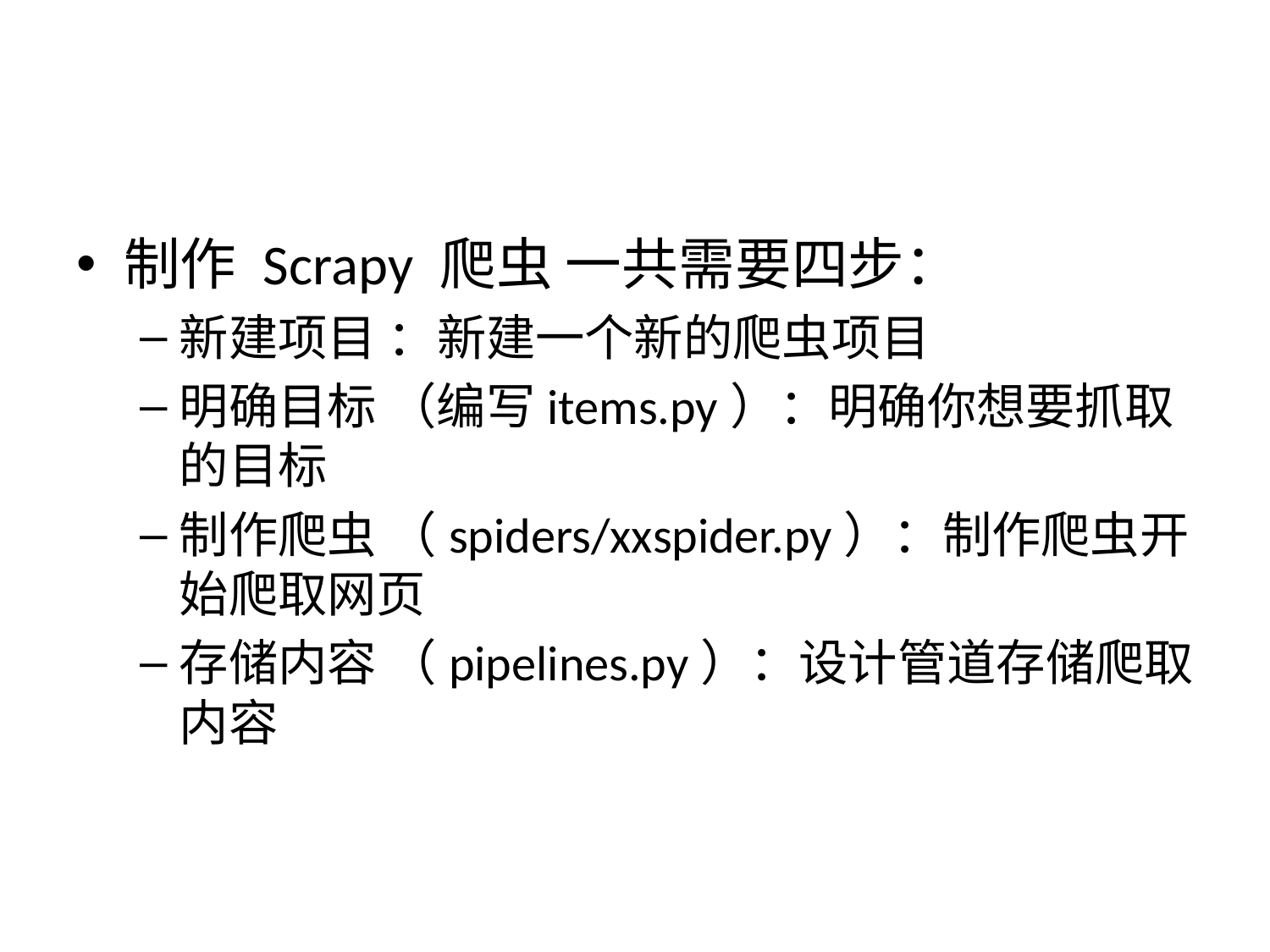

#
制作 Scrapy 爬虫 一共需要四步：
新建项目 ：新建一个新的爬虫项目
明确目标 （编写items.py）：明确你想要抓取的目标
制作爬虫 （spiders/xxspider.py）：制作爬虫开始爬取网页
存储内容 （pipelines.py）：设计管道存储爬取内容